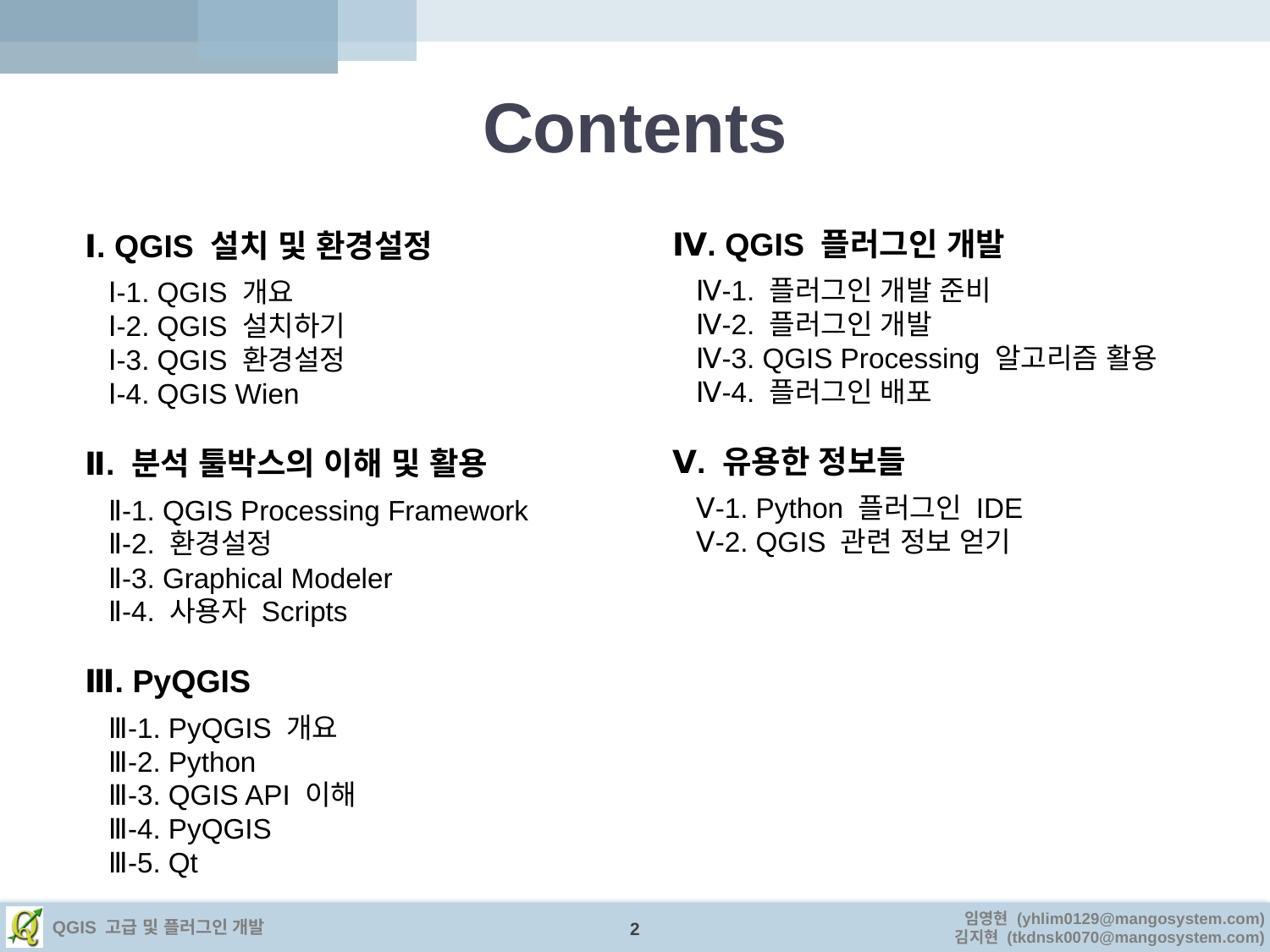

# Contents
Ⅰ. QGIS 설치 및 환경설정

   Ⅰ-1. QGIS 개요
   Ⅰ-2. QGIS 설치하기
   Ⅰ-3. QGIS 환경설정
   Ⅰ-4. QGIS Wien

Ⅱ. 분석 툴박스의 이해 및 활용

   Ⅱ-1. QGIS Processing Framework
   Ⅱ-2. 환경설정
   Ⅱ-3. Graphical Modeler
   Ⅱ-4. 사용자 Scripts

Ⅲ. PyQGIS

   Ⅲ-1. PyQGIS 개요
   Ⅲ-2. Python
   Ⅲ-3. QGIS API 이해
   Ⅲ-4. PyQGIS
   Ⅲ-5. Qt
Ⅳ. QGIS 플러그인 개발

   Ⅳ-1. 플러그인 개발 준비
   Ⅳ-2. 플러그인 개발
   Ⅳ-3. QGIS Processing 알고리즘 활용
   Ⅳ-4. 플러그인 배포

Ⅴ. 유용한 정보들

   Ⅴ-1. Python 플러그인 IDE
   Ⅴ-2. QGIS 관련 정보 얻기
2